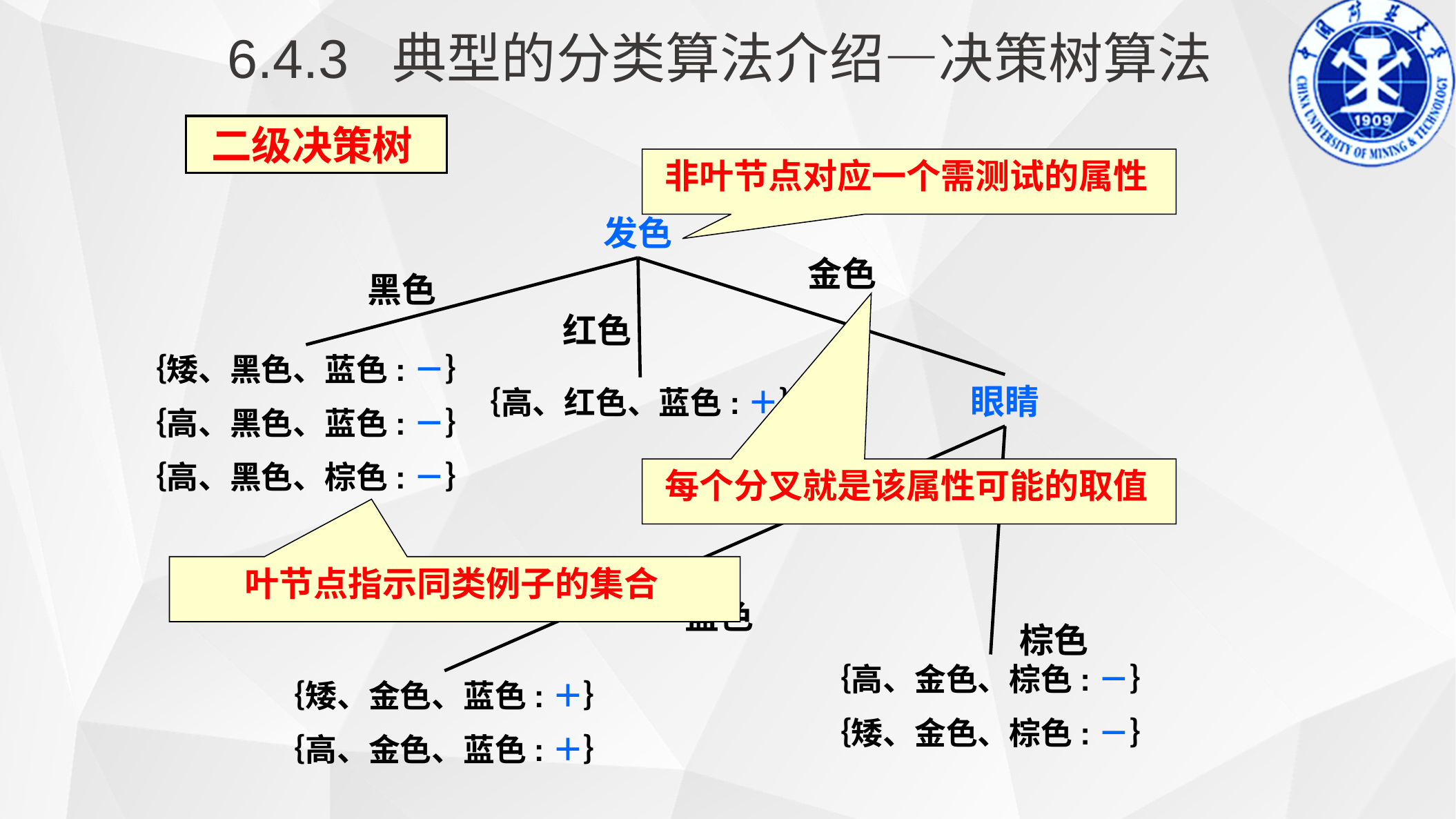

6.4.3  典型的分类算法介绍—决策树算法
二级决策树
非叶节点对应一个需测试的属性
发色
金色
黑色
红色
｛矮、黑色、蓝色:－｝
｛高、黑色、蓝色:－｝
｛高、黑色、棕色:－｝
眼睛
｛高、红色、蓝色:＋｝
每个分叉就是该属性可能的取值
叶节点指示同类例子的集合
蓝色
棕色
｛高、金色、棕色:－｝
｛矮、金色、棕色:－｝
｛矮、金色、蓝色:＋｝
｛高、金色、蓝色:＋｝
111